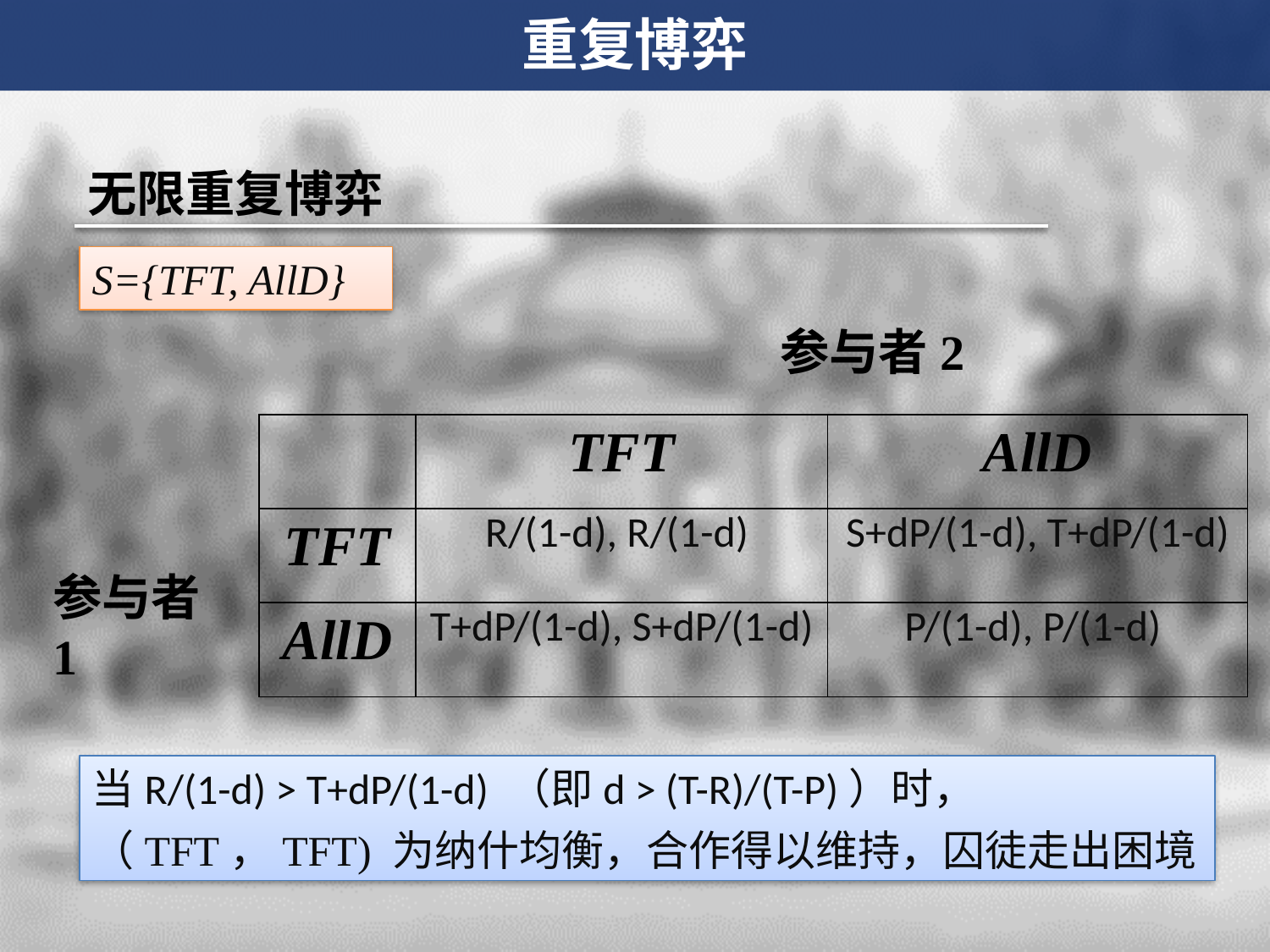

重复博弈

无限重复博弈
S={TFT, AllD}
参与者2
|  | TFT | AllD |
| --- | --- | --- |
| TFT | R/(1-d), R/(1-d) | S+dP/(1-d), T+dP/(1-d) |
| AllD | T+dP/(1-d), S+dP/(1-d) | P/(1-d), P/(1-d) |
参与者1
当R/(1-d) > T+dP/(1-d) （即d > (T-R)/(T-P)）时，
（TFT，TFT) 为纳什均衡，合作得以维持，囚徒走出困境